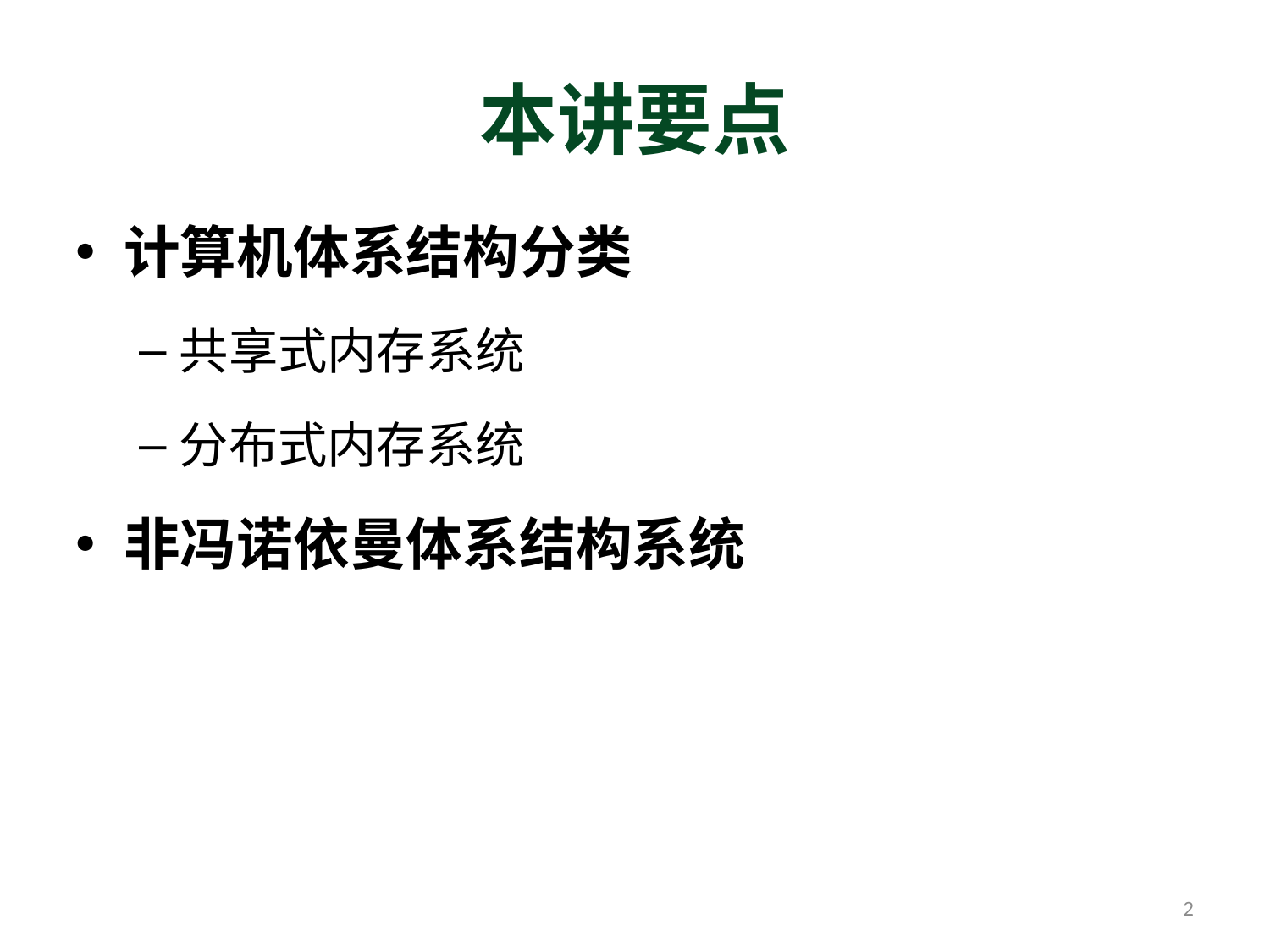

# 本讲要点
计算机体系结构分类
共享式内存系统
分布式内存系统
非冯诺依曼体系结构系统

2